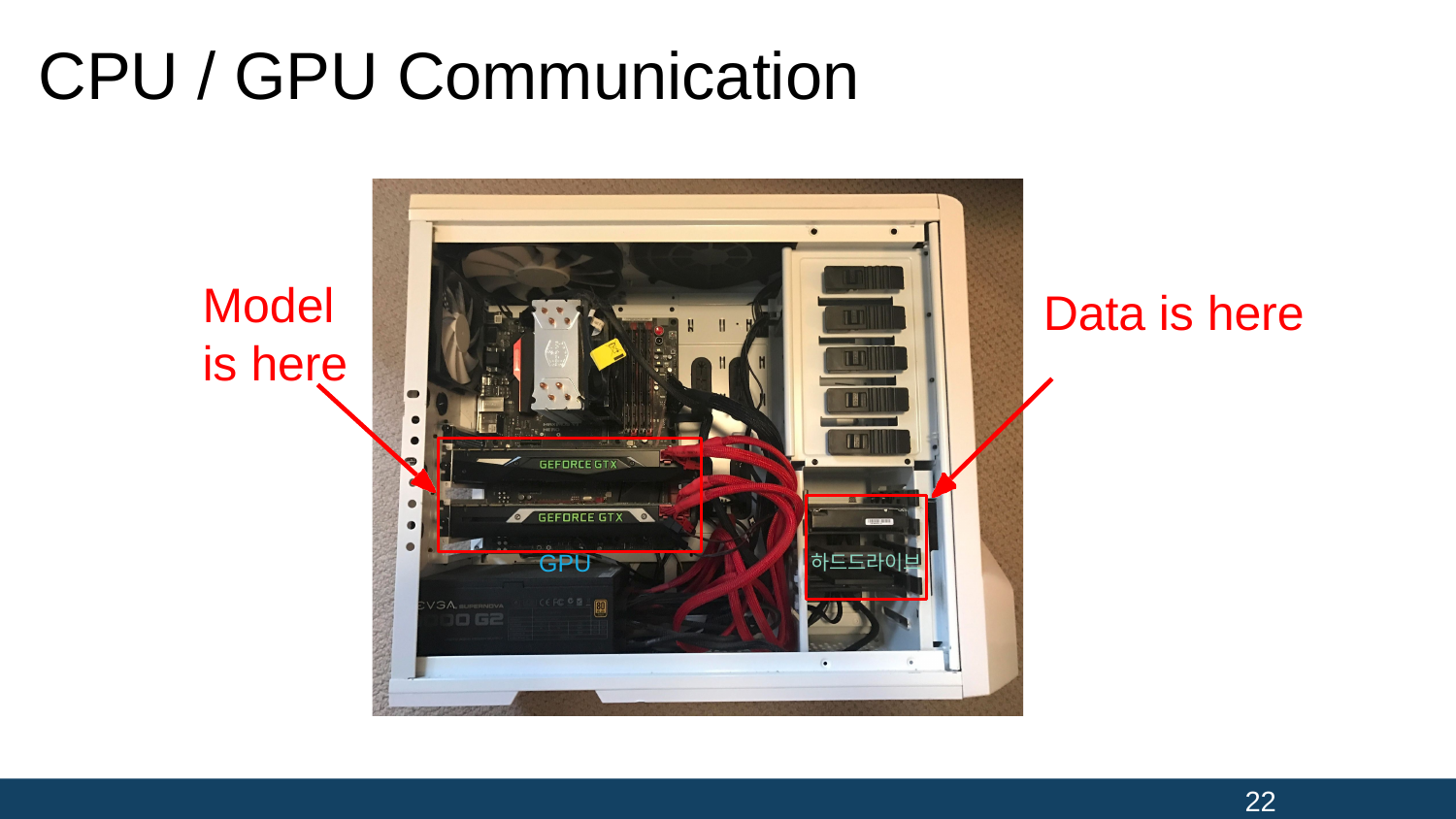

# CPU / GPU Communication

Model  is here
Data is here

GPU
하드드라이브